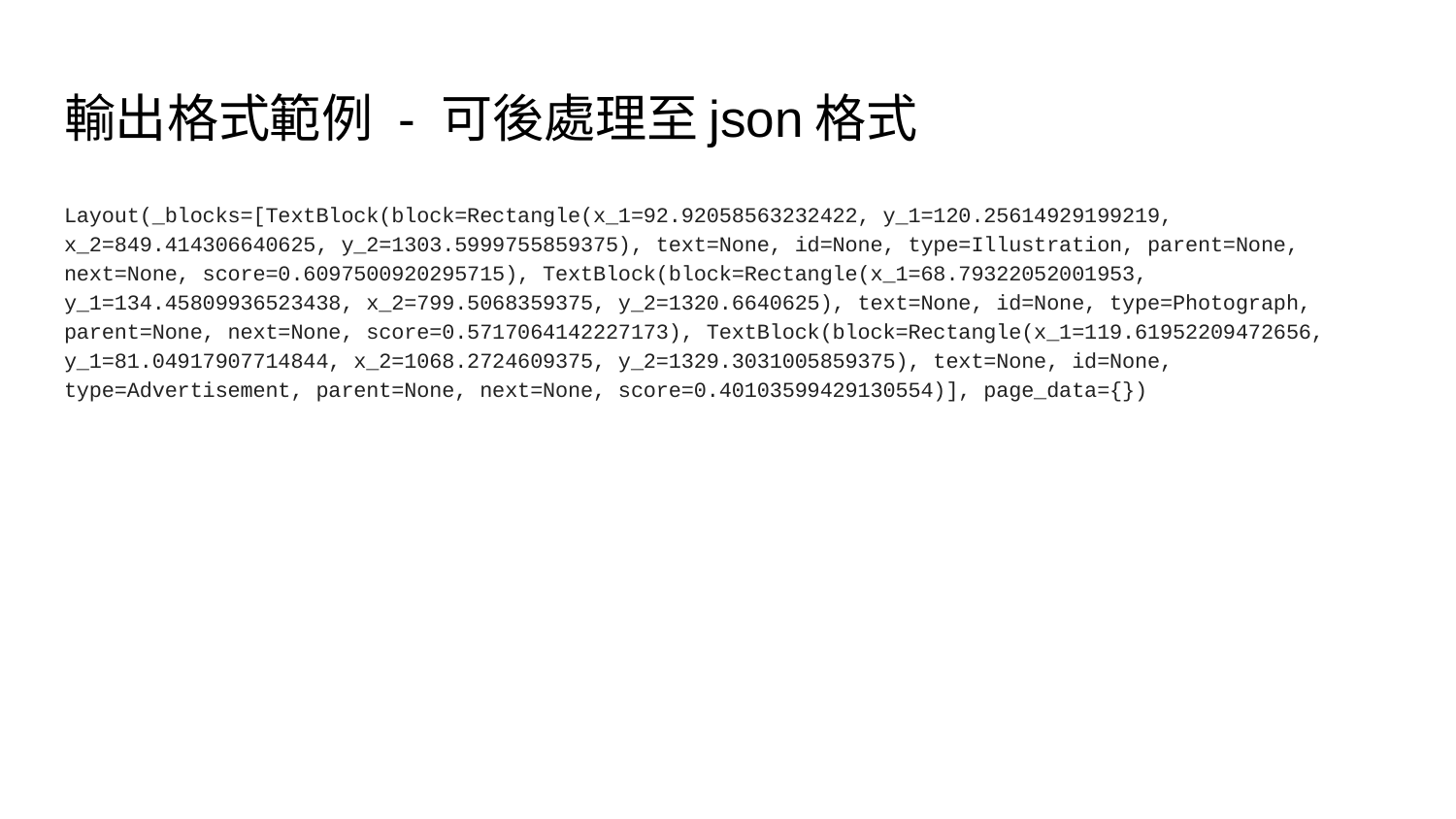

# 輸出格式範例 - 可後處理至json格式
Layout(_blocks=[TextBlock(block=Rectangle(x_1=92.92058563232422, y_1=120.25614929199219, x_2=849.414306640625, y_2=1303.5999755859375), text=None, id=None, type=Illustration, parent=None, next=None, score=0.6097500920295715), TextBlock(block=Rectangle(x_1=68.79322052001953, y_1=134.45809936523438, x_2=799.5068359375, y_2=1320.6640625), text=None, id=None, type=Photograph, parent=None, next=None, score=0.5717064142227173), TextBlock(block=Rectangle(x_1=119.61952209472656, y_1=81.04917907714844, x_2=1068.2724609375, y_2=1329.3031005859375), text=None, id=None, type=Advertisement, parent=None, next=None, score=0.40103599429130554)], page_data={})